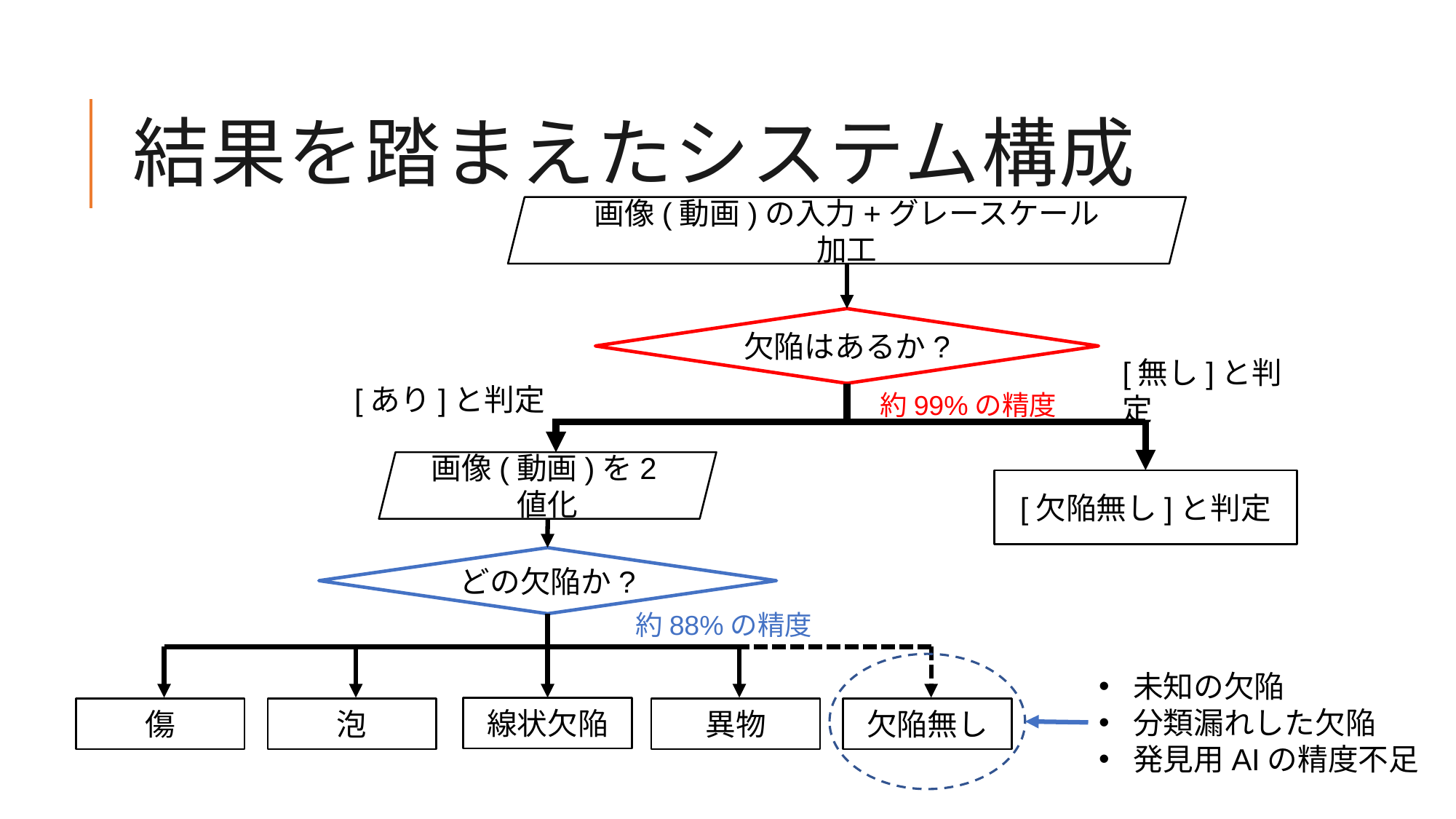

# 結果を踏まえたシステム構成
画像(動画)の入力+グレースケール加工
欠陥はあるか?
[無し]と判定
[あり]と判定
約99%の精度
画像(動画)を2値化
[欠陥無し]と判定
どの欠陥か?
約88%の精度

未知の欠陥
分類漏れした欠陥
発見用AIの精度不足
線状欠陥
傷
泡
異物
欠陥無し